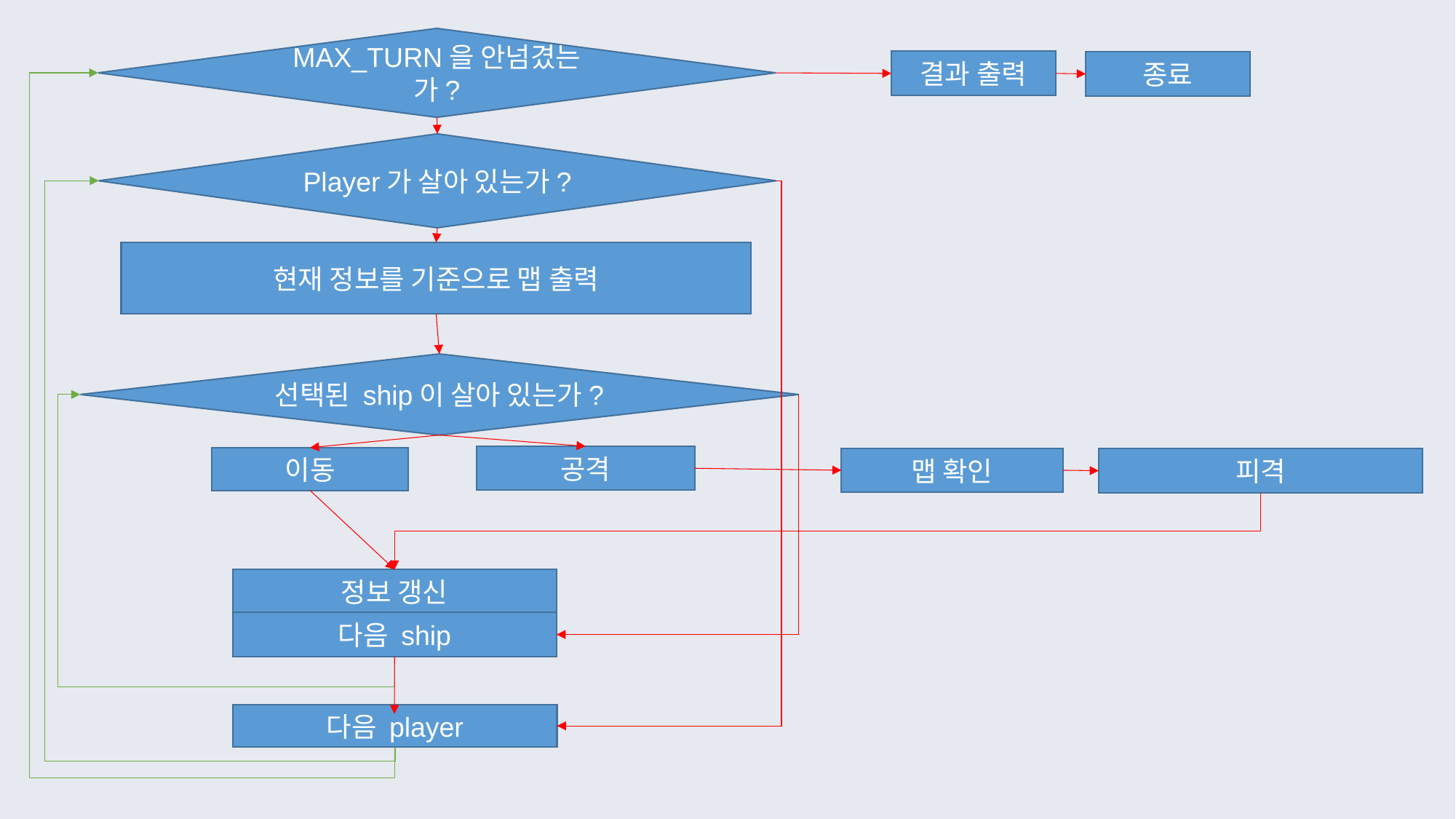

MAX_TURN을 안넘겼는가?
결과 출력
종료
Player가 살아 있는가?
현재 정보를 기준으로 맵 출력

선택된 ship이 살아 있는가?

공격
이동
맵 확인
피격
정보 갱신
다음 ship
다음 player